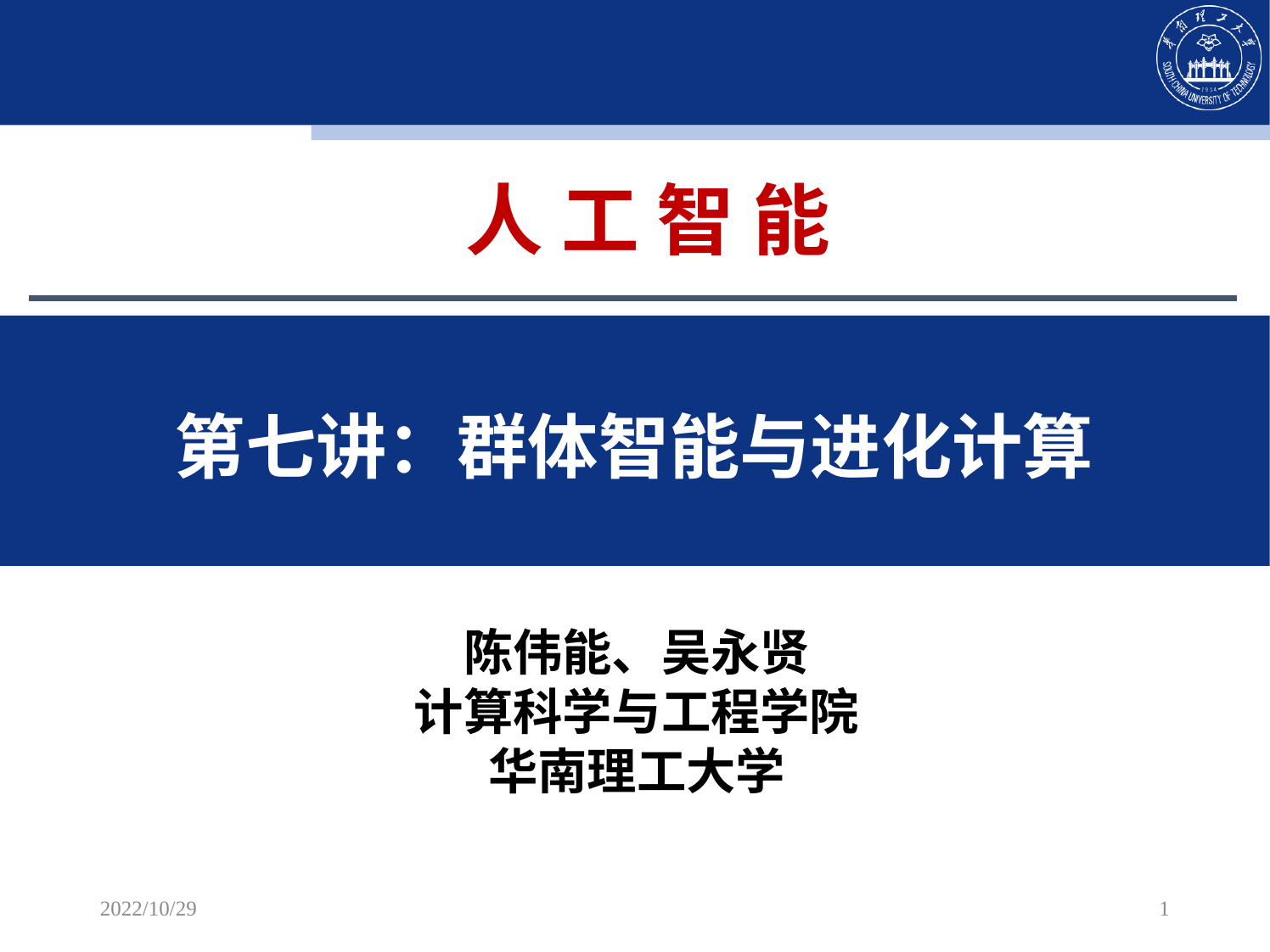

人 工 智 能
第七讲：群体智能与进化计算
陈伟能、吴永贤
计算科学与工程学院
华南理工大学
2022/10/29
1